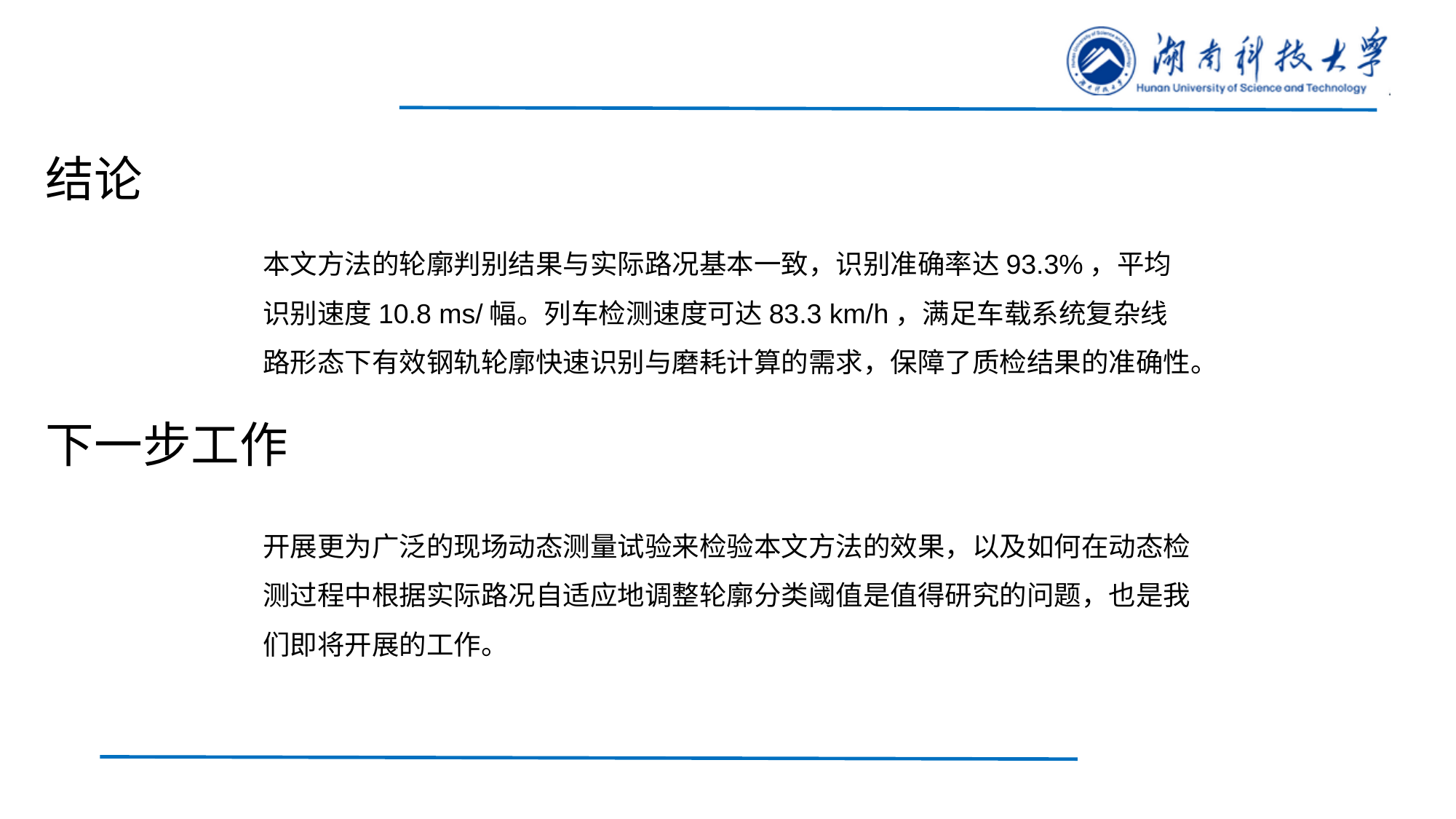

结论
本文方法的轮廓判别结果与实际路况基本一致，识别准确率达93.3%，平均识别速度10.8 ms/幅。列车检测速度可达83.3 km/h，满足车载系统复杂线路形态下有效钢轨轮廓快速识别与磨耗计算的需求，保障了质检结果的准确性。
下一步工作
开展更为广泛的现场动态测量试验来检验本文方法的效果，以及如何在动态检测过程中根据实际路况自适应地调整轮廓分类阈值是值得研究的问题，也是我们即将开展的工作。